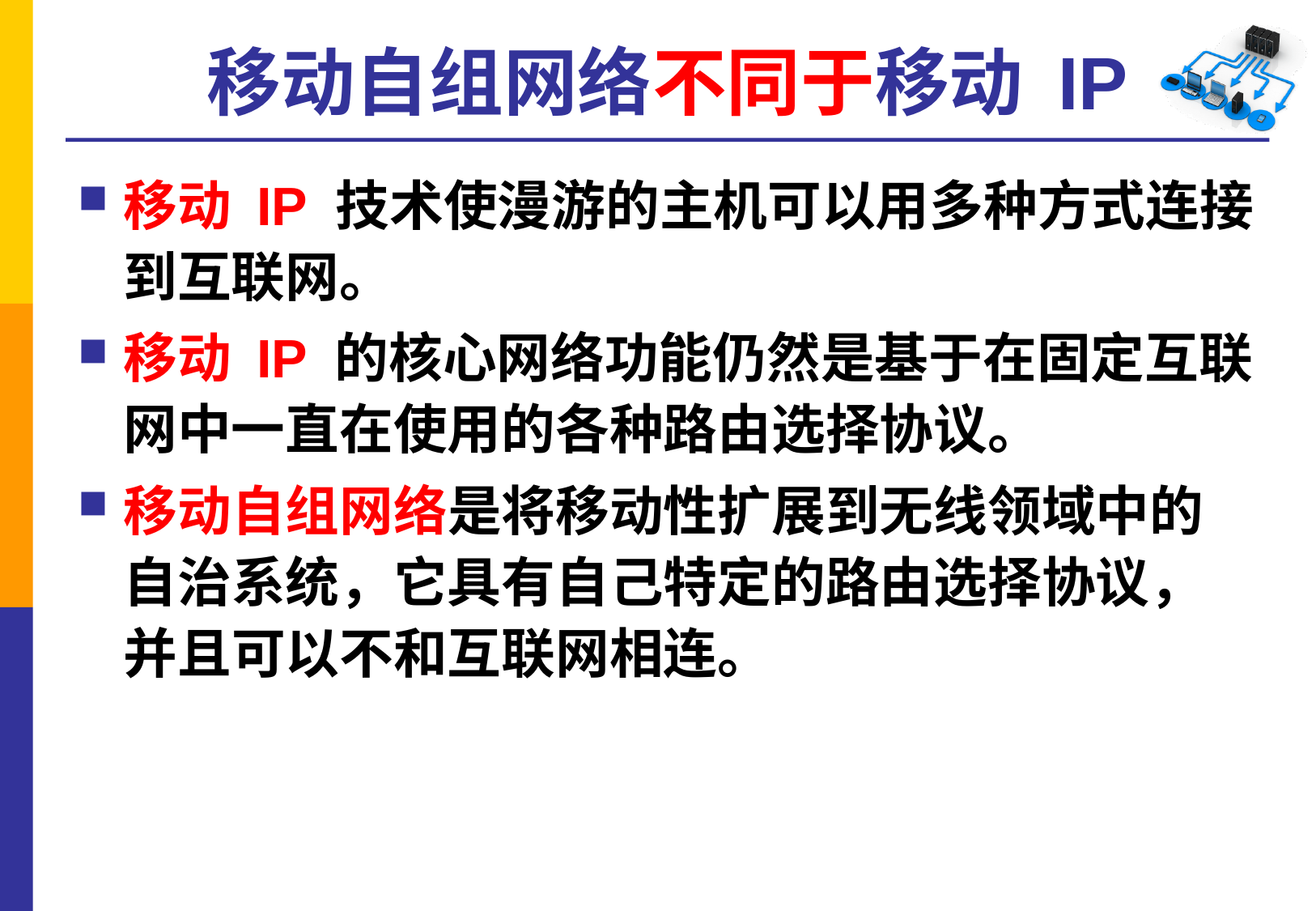

# 移动自组网络不同于移动 IP
移动 IP 技术使漫游的主机可以用多种方式连接到互联网。
移动 IP 的核心网络功能仍然是基于在固定互联网中一直在使用的各种路由选择协议。
移动自组网络是将移动性扩展到无线领域中的自治系统，它具有自己特定的路由选择协议，并且可以不和互联网相连。